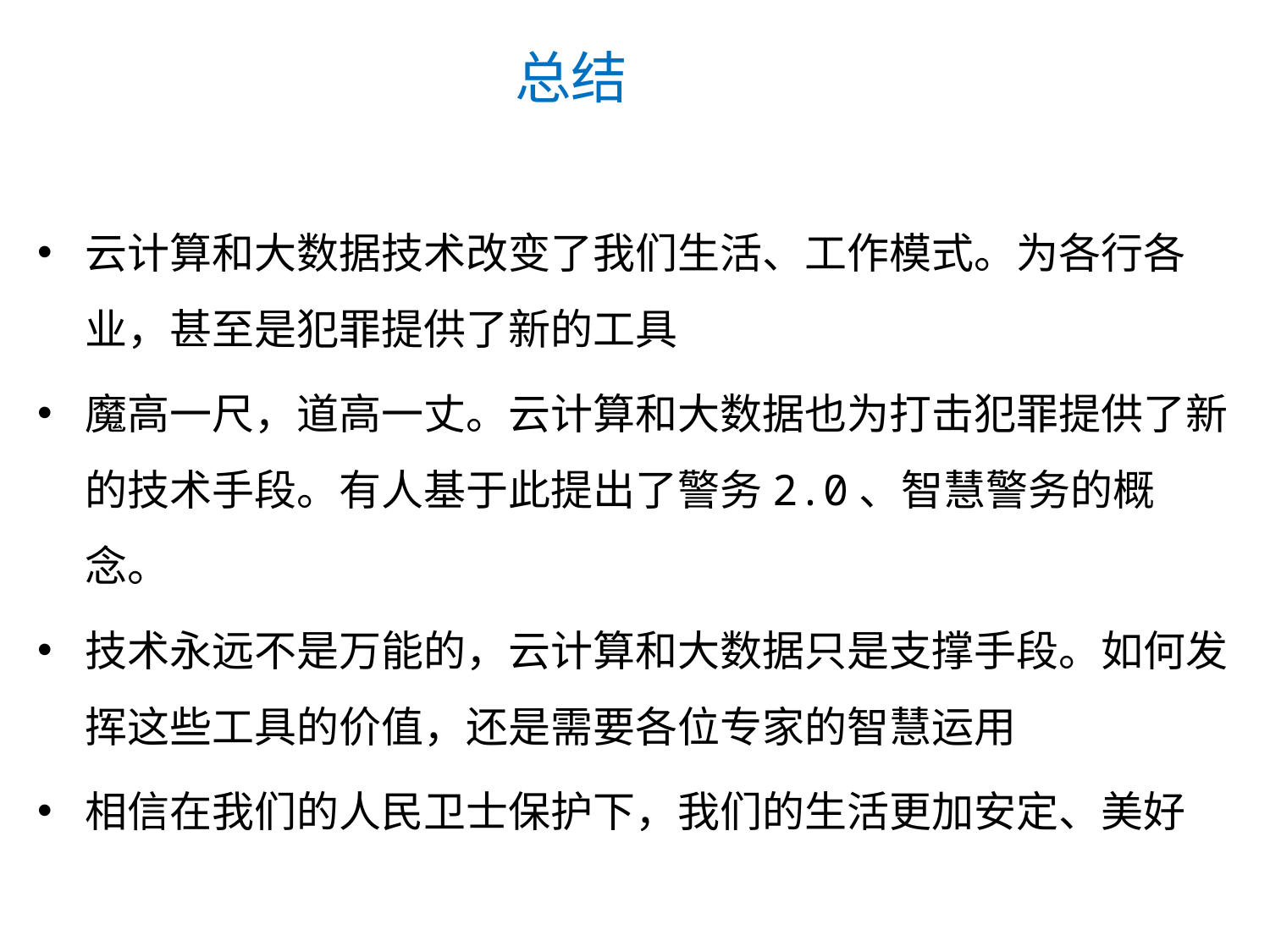

# 总结
云计算和大数据技术改变了我们生活、工作模式。为各行各业，甚至是犯罪提供了新的工具
魔高一尺，道高一丈。云计算和大数据也为打击犯罪提供了新的技术手段。有人基于此提出了警务2.0、智慧警务的概念。
技术永远不是万能的，云计算和大数据只是支撑手段。如何发挥这些工具的价值，还是需要各位专家的智慧运用
相信在我们的人民卫士保护下，我们的生活更加安定、美好